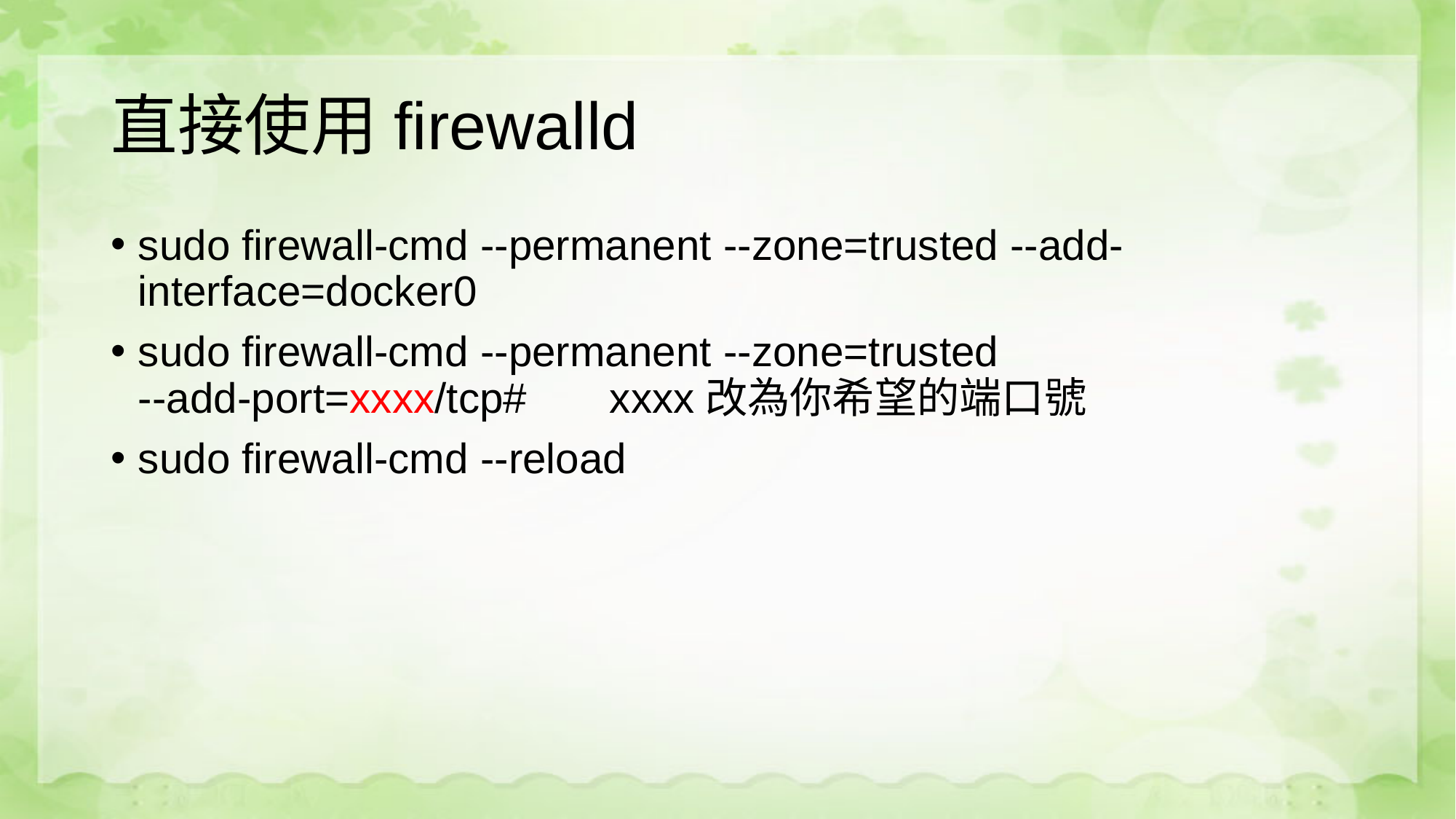

# 直接使用firewalld
sudo firewall-cmd --permanent --zone=trusted --add-interface=docker0
sudo firewall-cmd --permanent --zone=trusted --add-port=xxxx/tcp#       xxxx改為你希望的端口號
sudo firewall-cmd --reload